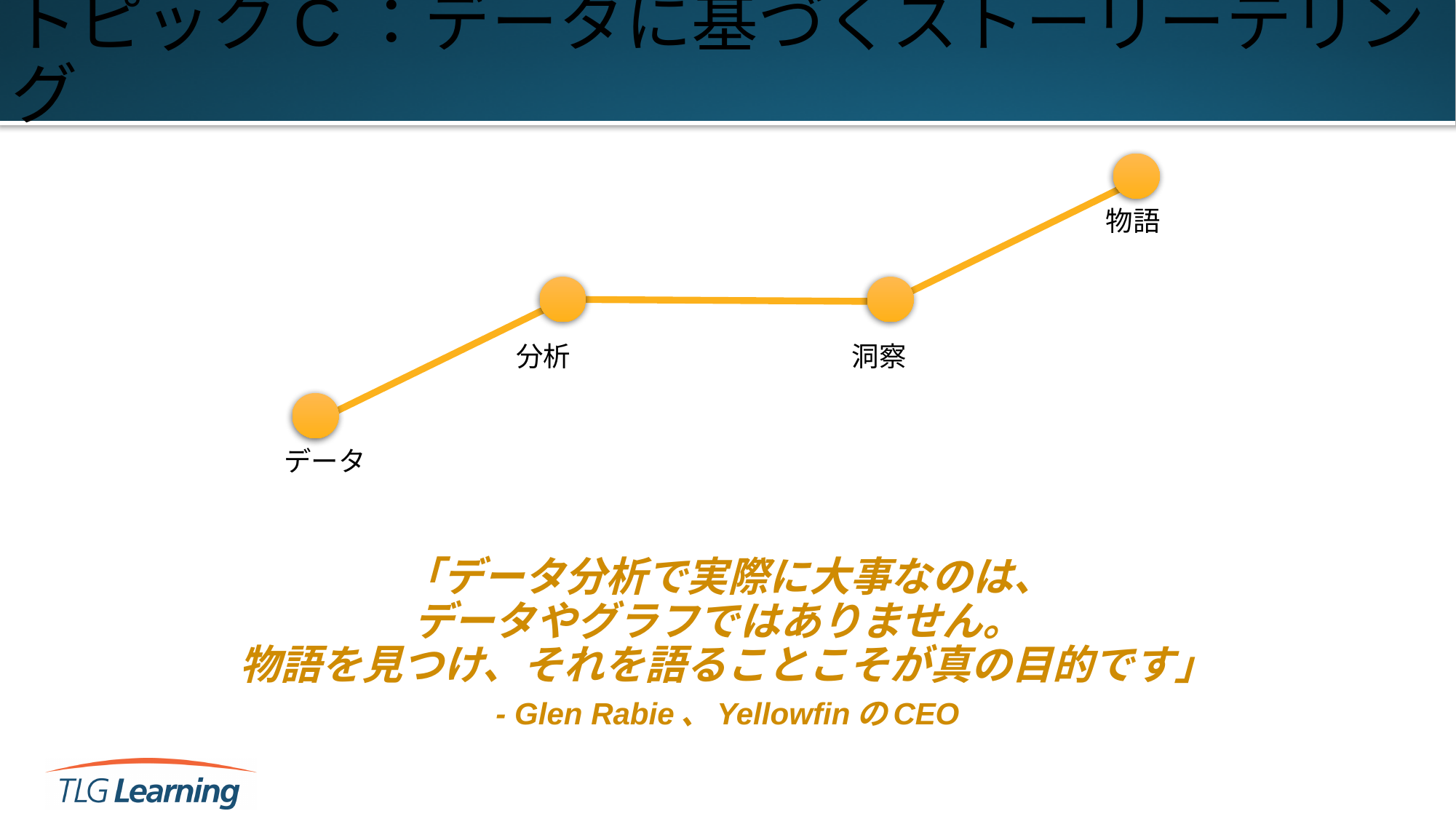

# トピックC：データに基づくストーリーテリング

物語

分析

洞察

データ
「データ分析で実際に大事なのは、
データやグラフではありません。
物語を見つけ、それを語ることこそが真の目的です」
- Glen Rabie、YellowfinのCEO